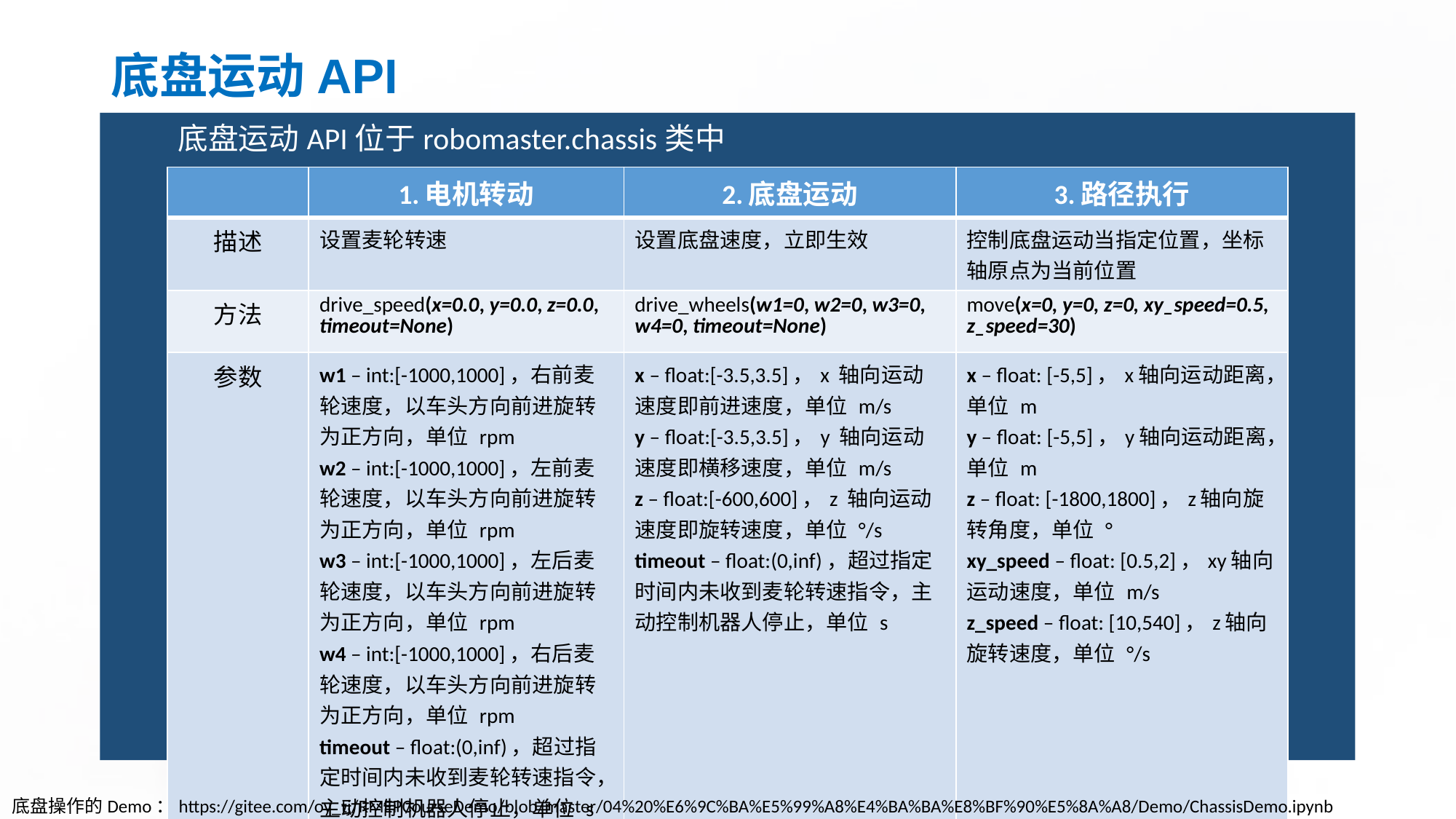

# 底盘运动API

底盘运动API位于robomaster.chassis类中
|  | 1.电机转动 | 2.底盘运动 | 3.路径执行 |
| --- | --- | --- | --- |
| 描述 | 设置麦轮转速 | 设置底盘速度，立即生效 | 控制底盘运动当指定位置，坐标轴原点为当前位置 |
| 方法 | drive\_speed(x=0.0, y=0.0, z=0.0,  timeout=None) | drive\_wheels(w1=0, w2=0, w3=0, w4=0, timeout=None) | move(x=0, y=0, z=0, xy\_speed=0.5, z\_speed=30) |
| 参数 | w1 – int:[-1000,1000]，右前麦轮速度，以车头方向前进旋转为正方向，单位 rpm w2 – int:[-1000,1000]，左前麦轮速度，以车头方向前进旋转为正方向，单位 rpm w3 – int:[-1000,1000]，左后麦轮速度，以车头方向前进旋转为正方向，单位 rpm w4 – int:[-1000,1000]，右后麦轮速度，以车头方向前进旋转为正方向，单位 rpm timeout – float:(0,inf)，超过指定时间内未收到麦轮转速指令，主动控制机器人停止，单位 s | x – float:[-3.5,3.5]，x 轴向运动速度即前进速度，单位 m/s y – float:[-3.5,3.5]，y 轴向运动速度即横移速度，单位 m/s z – float:[-600,600]，z 轴向运动速度即旋转速度，单位 °/s timeout – float:(0,inf)，超过指定时间内未收到麦轮转速指令，主动控制机器人停止，单位 s | x – float: [-5,5]，x轴向运动距离，单位 m y – float: [-5,5]，y轴向运动距离，单位 m z – float: [-1800,1800]，z轴向旋转角度，单位 ° xy\_speed – float: [0.5,2]，xy轴向运动速度，单位 m/s z\_speed – float: [10,540]，z轴向旋转速度，单位 °/s |
底盘操作的Demo：https://gitee.com/oy_tj/RMEPCourseDemo/blob/master/04%20%E6%9C%BA%E5%99%A8%E4%BA%BA%E8%BF%90%E5%8A%A8/Demo/ChassisDemo.ipynb